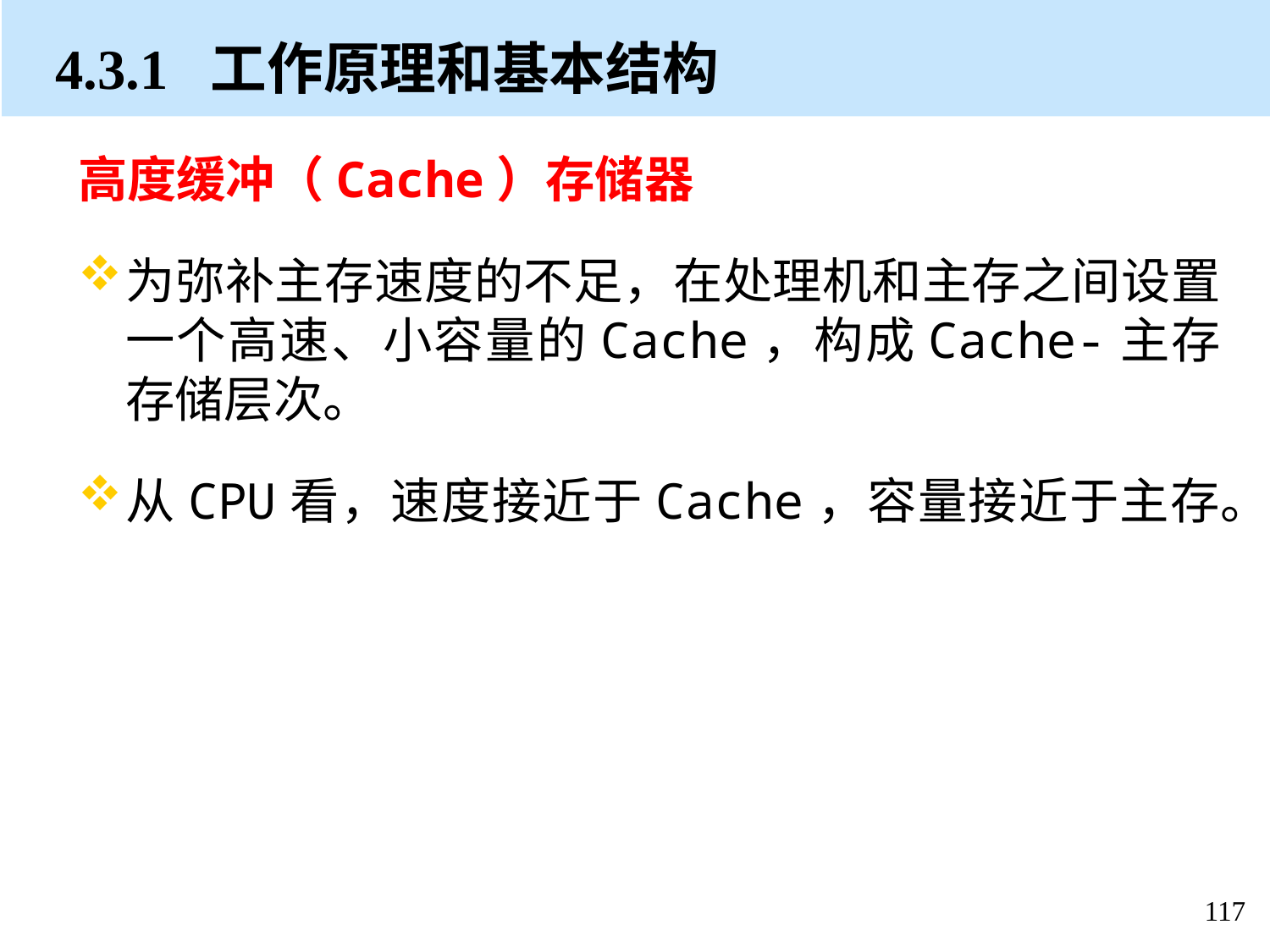

# 4.3.1  工作原理和基本结构
高度缓冲（Cache）存储器
为弥补主存速度的不足，在处理机和主存之间设置一个高速、小容量的Cache，构成Cache-主存存储层次。
从CPU看，速度接近于Cache，容量接近于主存。